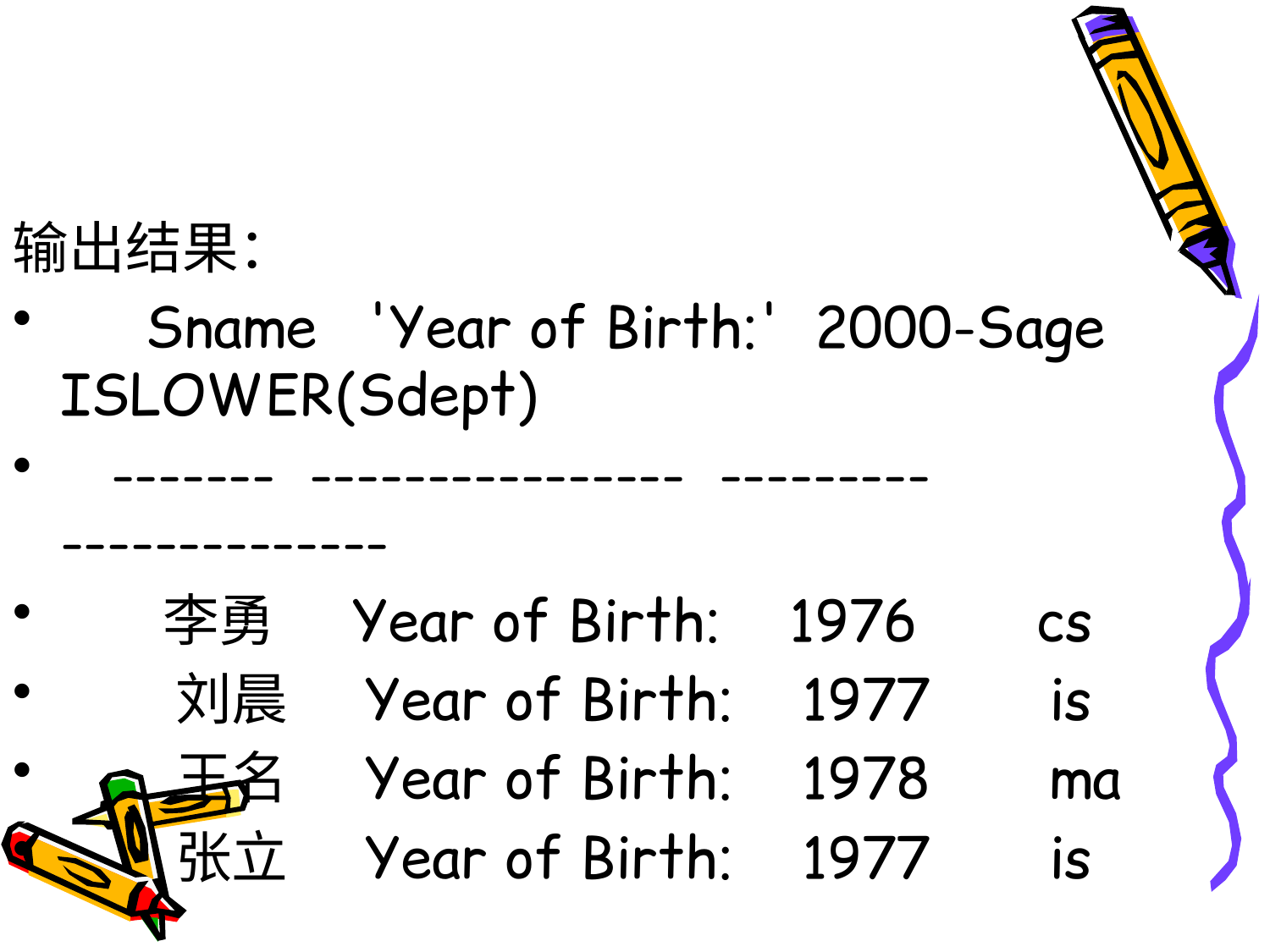

#
输出结果：
     Sname   'Year of Birth:'  2000-Sage   ISLOWER(Sdept)
   -------  ----------------  ---------  --------------
       李勇     Year of Birth:    1976       cs
        刘晨     Year of Birth:    1977       is
        王名     Year of Birth:    1978       ma
        张立     Year of Birth:    1977       is